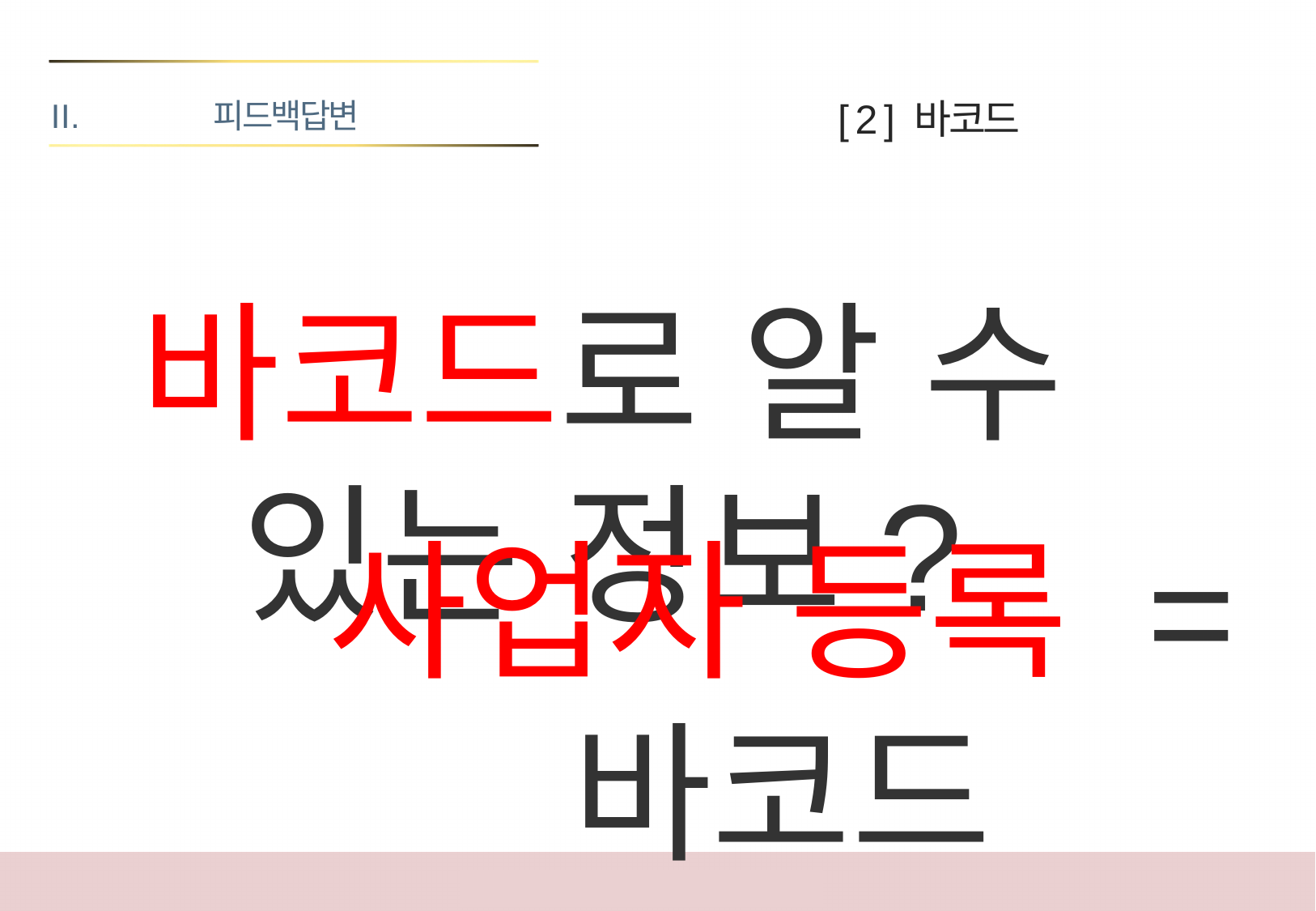

피드백답변
[ 2 ] 바코드
바코드로 알 수 있는 정보?
사업자 등록 = 바코드